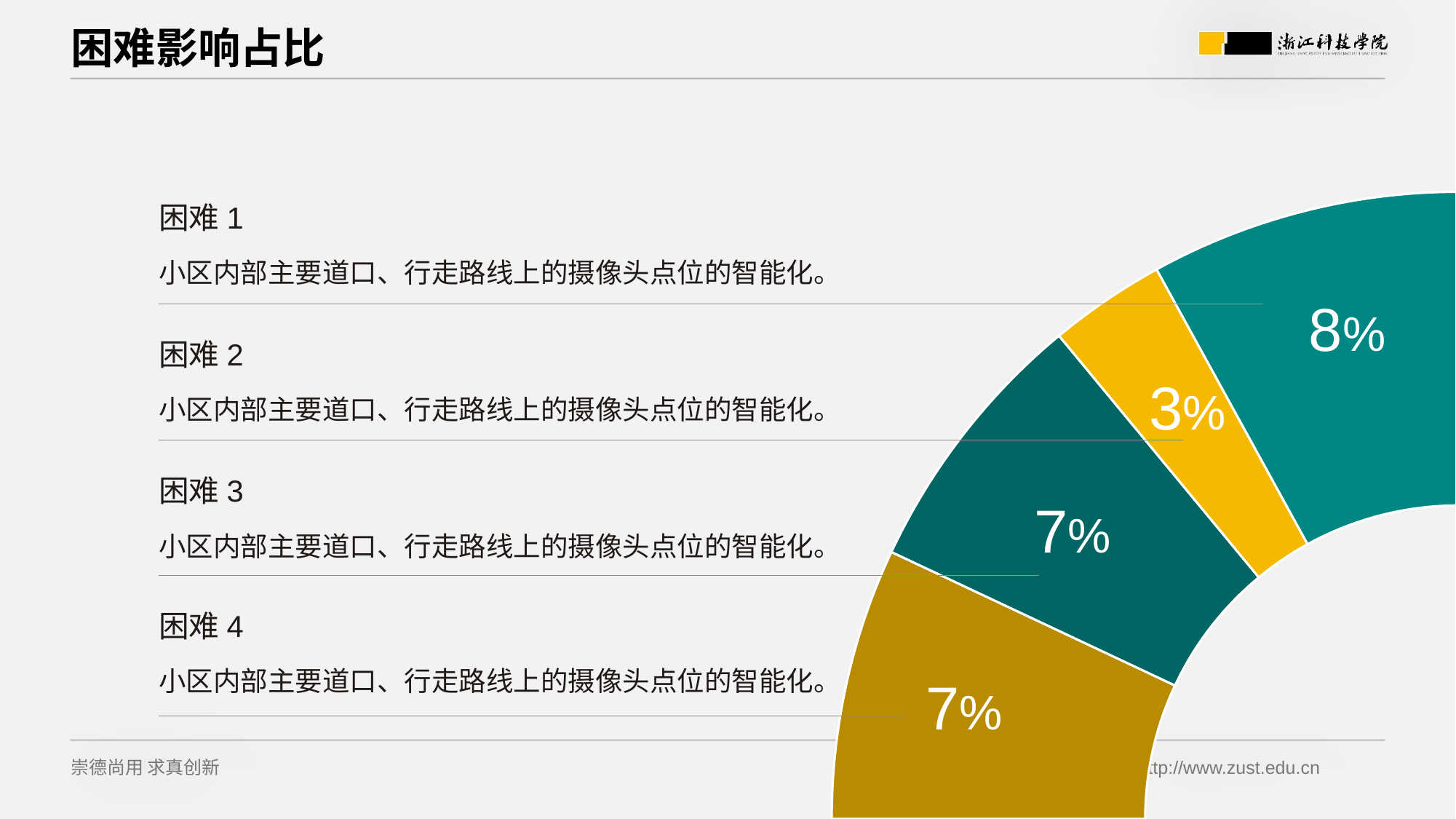

# 困难影响占比

### Chart

| Category | 销售额 |
|---|---|
| 第一季度 | 7.0 |
| 第二季度 | 7.0 |
| 第三季度 | 3.0 |
| 第四季度 | 8.0 |
困难1
小区内部主要道口、行走路线上的摄像头点位的智能化。
8%
困难2
3%
小区内部主要道口、行走路线上的摄像头点位的智能化。
困难3
7%
小区内部主要道口、行走路线上的摄像头点位的智能化。
困难4
小区内部主要道口、行走路线上的摄像头点位的智能化。
7%